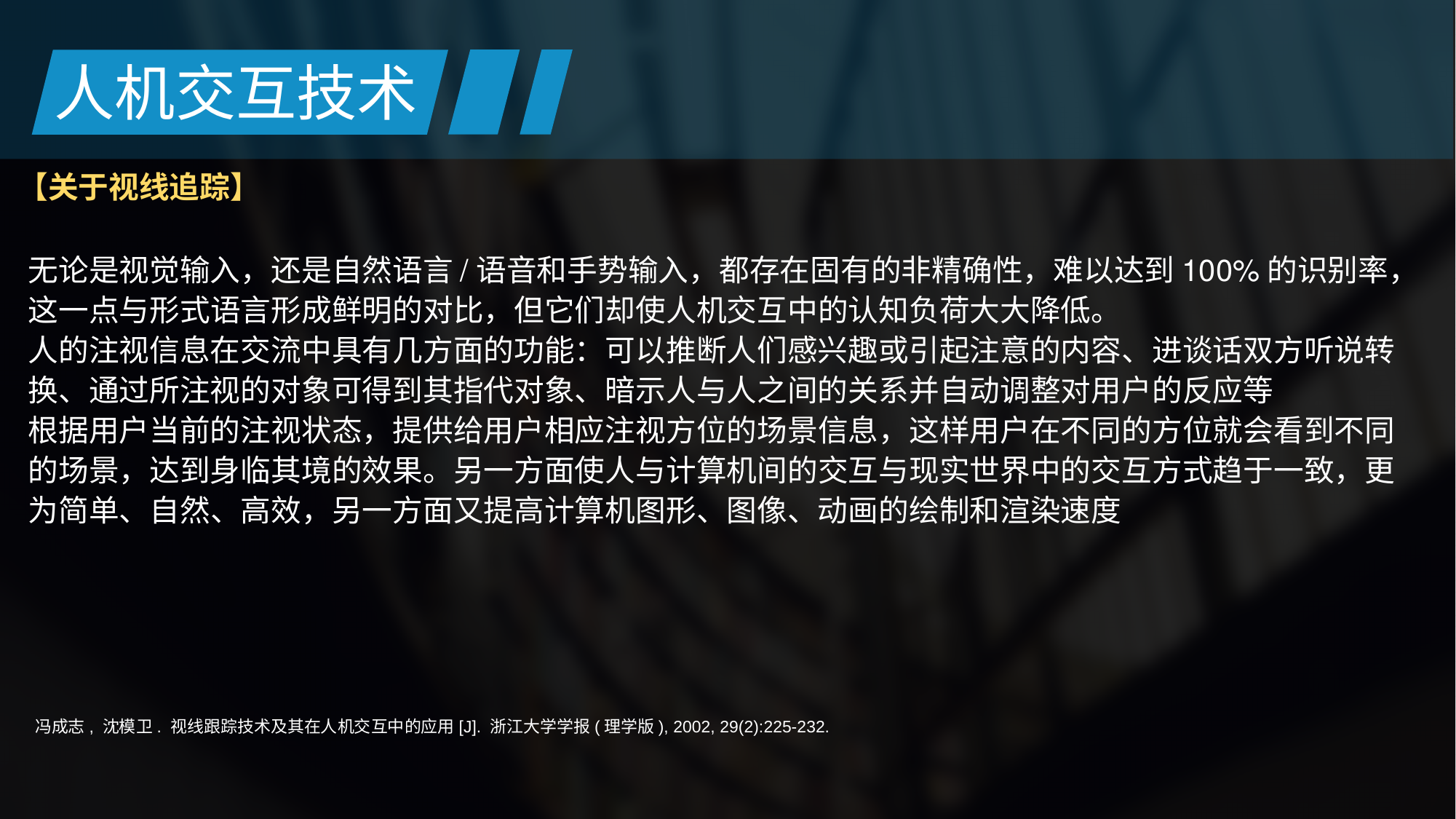

人机交互技术

【关于视线追踪】
无论是视觉输入，还是自然语言/语音和手势输入，都存在固有的非精确性，难以达到100%的识别率，这一点与形式语言形成鲜明的对比，但它们却使人机交互中的认知负荷大大降低。
人的注视信息在交流中具有几方面的功能：可以推断人们感兴趣或引起注意的内容、进谈话双方听说转换、通过所注视的对象可得到其指代对象、暗示人与人之间的关系并自动调整对用户的反应等
根据用户当前的注视状态，提供给用户相应注视方位的场景信息，这样用户在不同的方位就会看到不同的场景，达到身临其境的效果。另一方面使人与计算机间的交互与现实世界中的交互方式趋于一致，更为简单、自然、高效，另一方面又提高计算机图形、图像、动画的绘制和渲染速度

冯成志, 沈模卫. 视线跟踪技术及其在人机交互中的应用[J]. 浙江大学学报(理学版), 2002, 29(2):225-232.